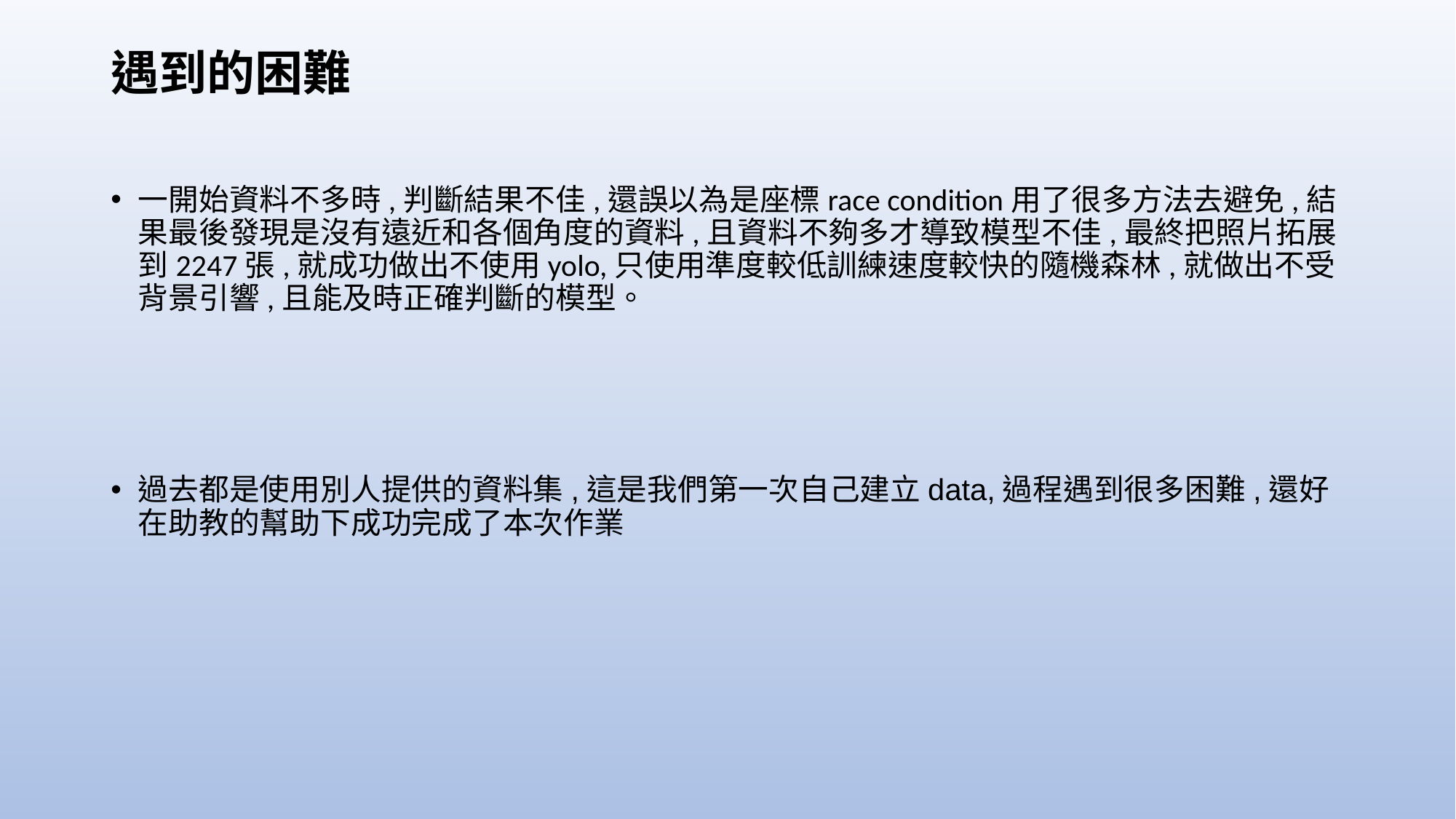

# 遇到的困難

一開始資料不多時,判斷結果不佳,還誤以為是座標race condition用了很多方法去避免,結果最後發現是沒有遠近和各個角度的資料,且資料不夠多才導致模型不佳,最終把照片拓展到2247張,就成功做出不使用yolo,只使用準度較低訓練速度較快的隨機森林,就做出不受背景引響,且能及時正確判斷的模型。

過去都是使用別人提供的資料集,這是我們第一次自己建立data,過程遇到很多困難,還好在助教的幫助下成功完成了本次作業